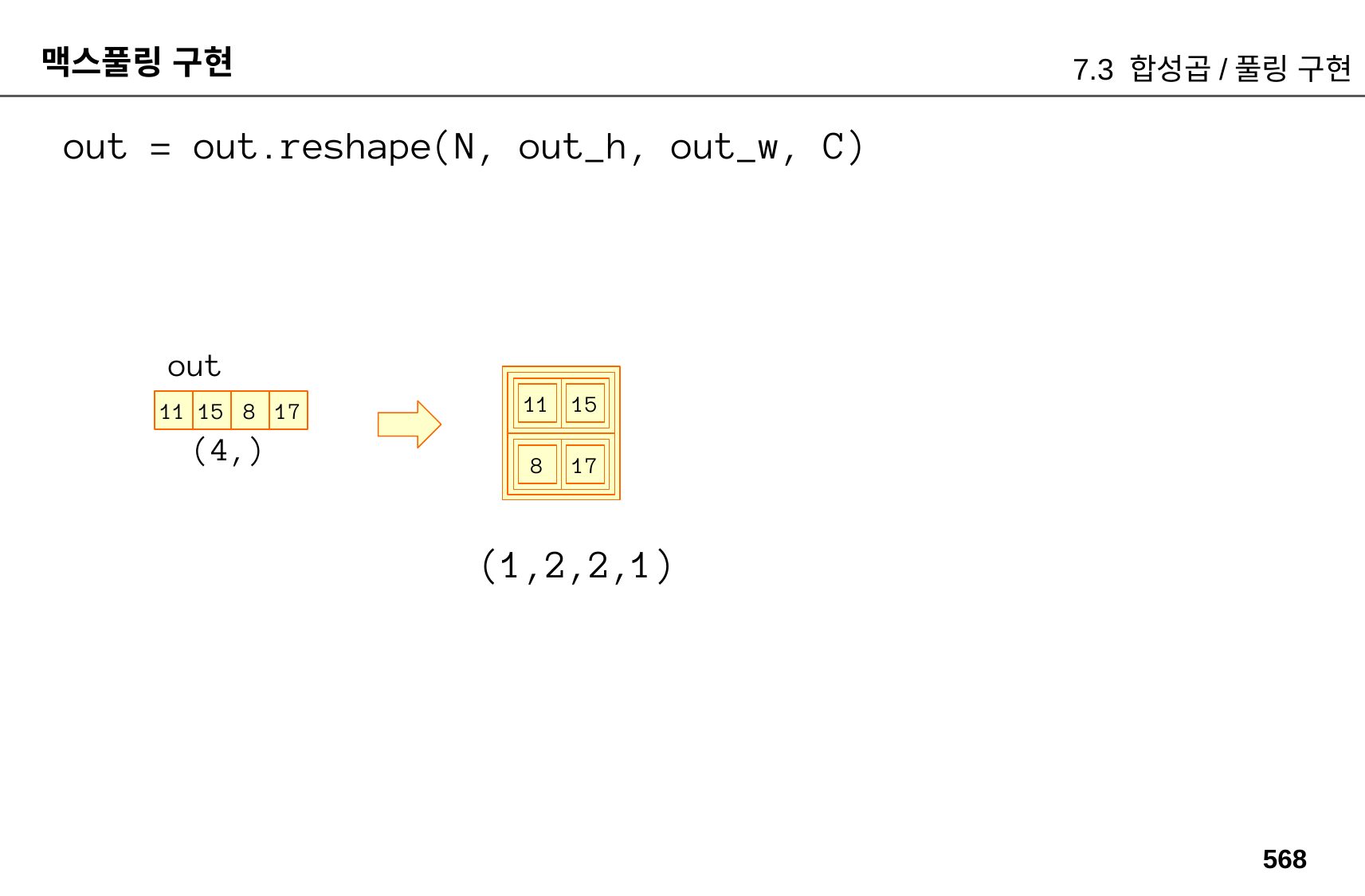

맥스풀링 구현
7.3 합성곱/풀링 구현
out = out.reshape(N, out_h, out_w, C)
out

15
11
11
15
8
17

(4,)

17
8
(1,2,2,1)